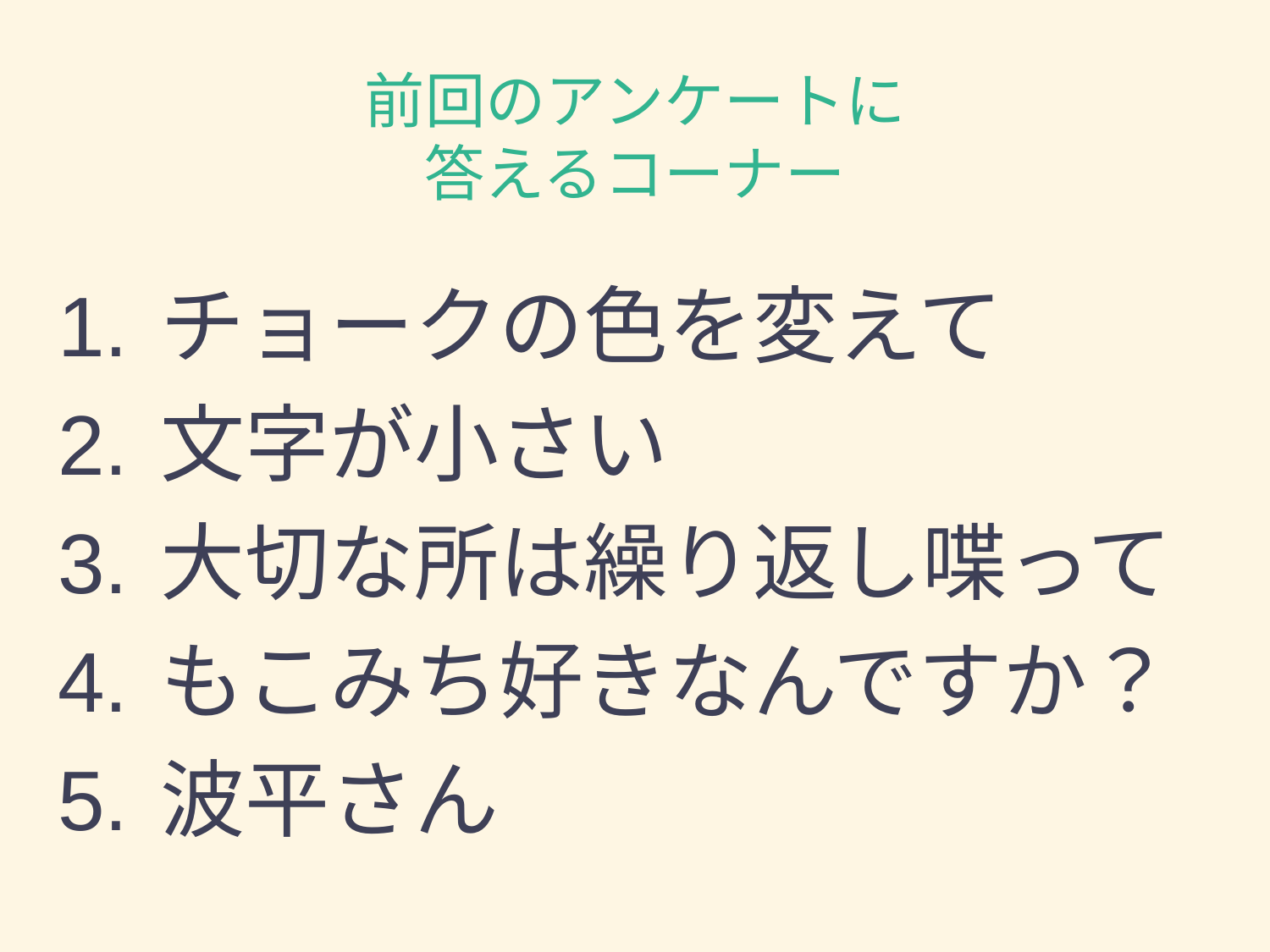

# 前回のアンケートに 答えるコーナー
チョークの色を変えて
文字が小さい
大切な所は繰り返し喋って
もこみち好きなんですか？
波平さん